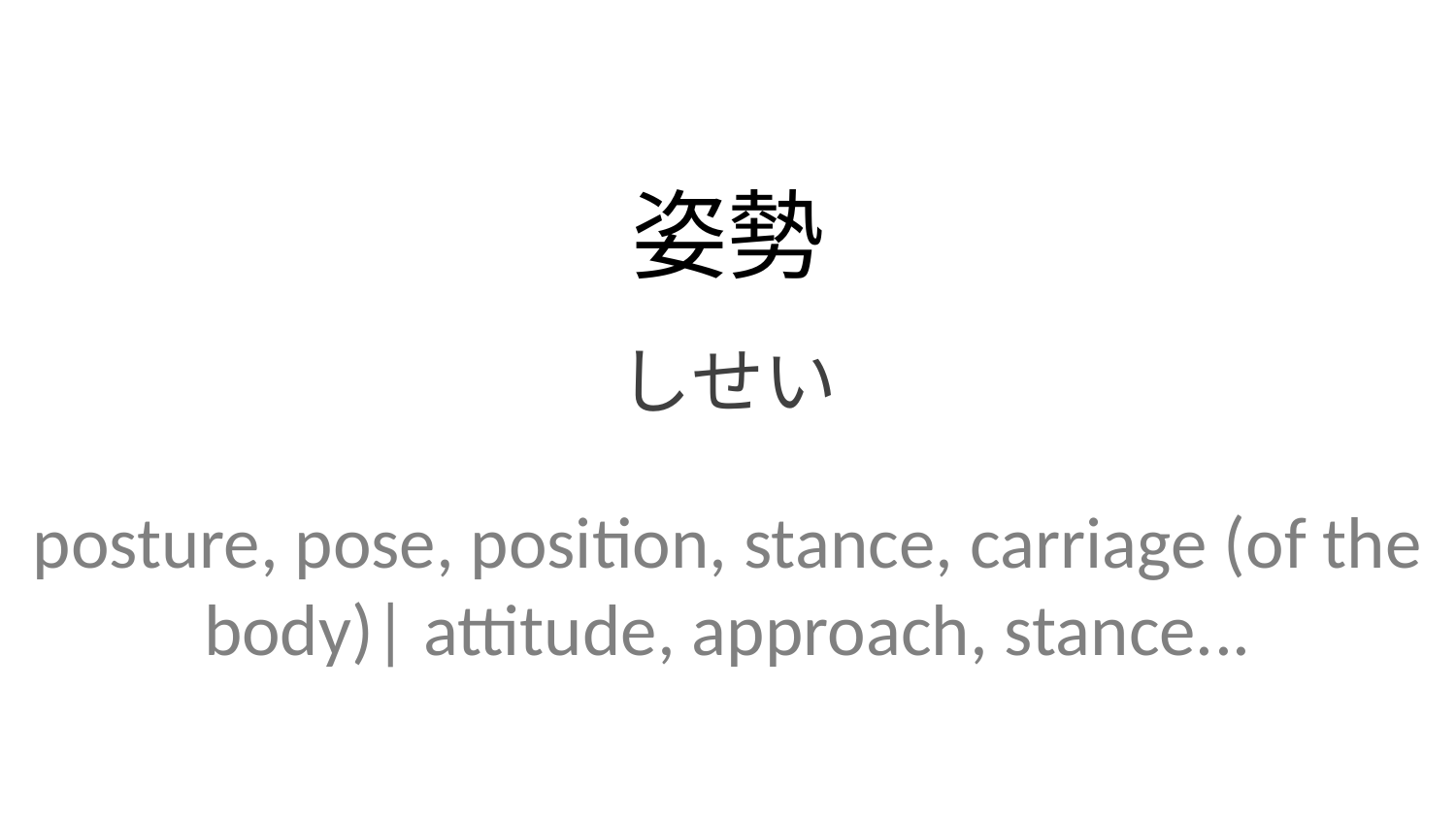

姿勢

しせい
posture, pose, position, stance, carriage (of the body)| attitude, approach, stance...